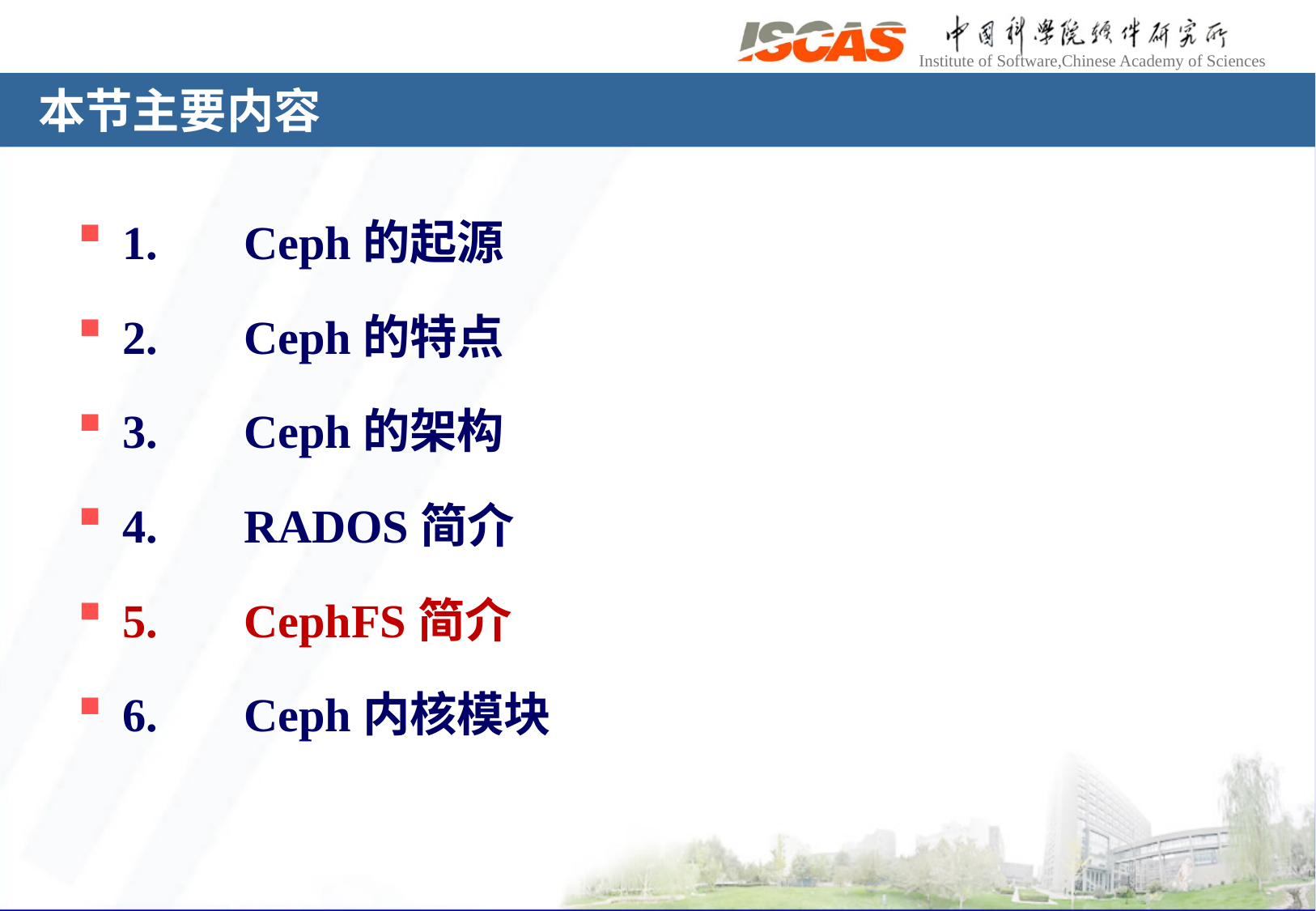

# 本节主要内容
1.	Ceph的起源
2.	Ceph的特点
3. 	Ceph的架构
4. 	RADOS简介
5.	CephFS简介
6.	Ceph内核模块